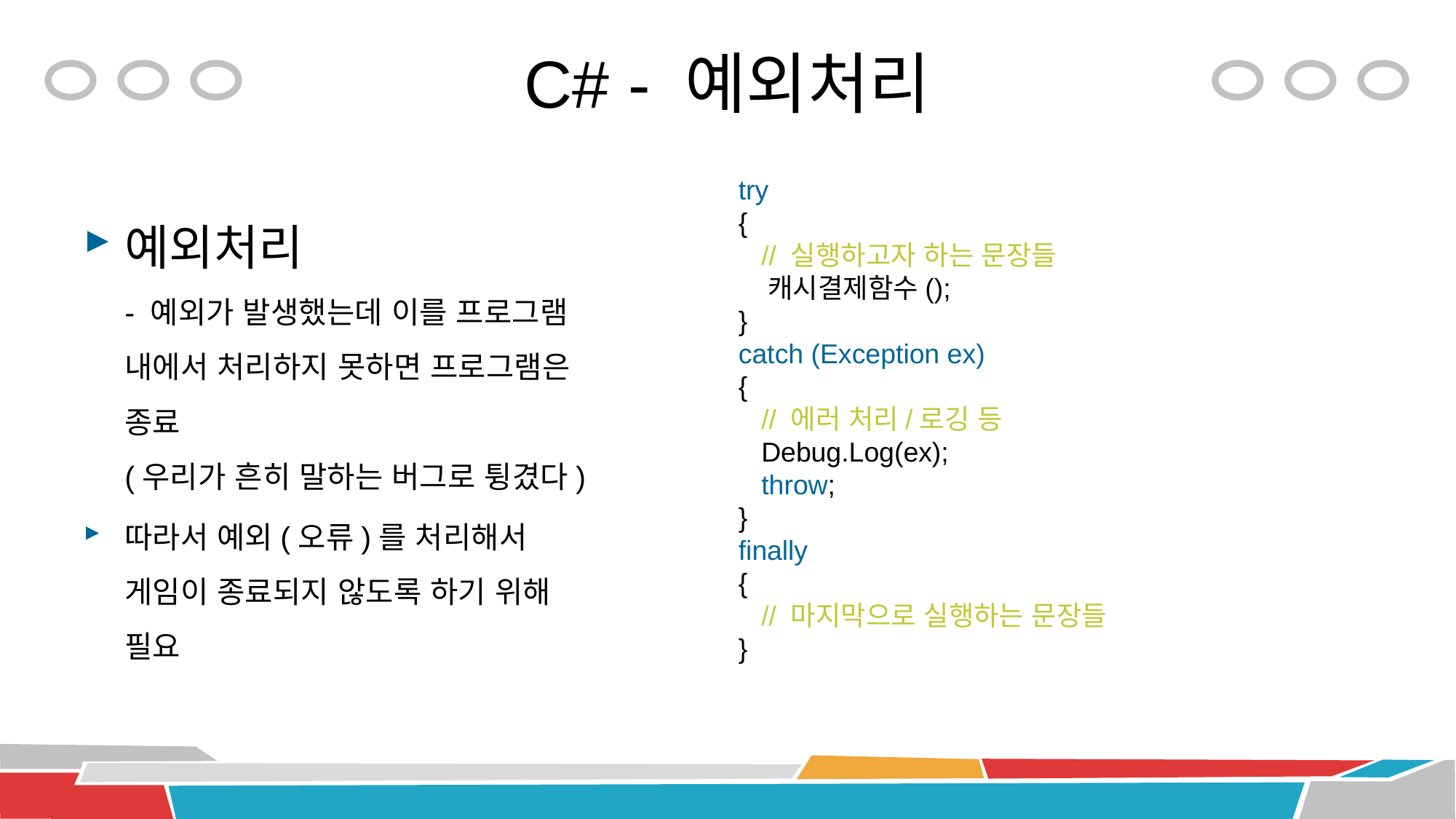

# C# - 예외처리
try
{
   // 실행하고자 하는 문장들
   캐시결제함수();
}
catch (Exception ex)
{
   // 에러 처리/로깅 등
   Debug.Log(ex);
   throw;
}
finally
{
   // 마지막으로 실행하는 문장들
}

예외처리
- 예외가 발생했는데 이를 프로그램 내에서 처리하지 못하면 프로그램은 종료
(우리가 흔히 말하는 버그로 튕겼다)
따라서 예외(오류)를 처리해서 게임이 종료되지 않도록 하기 위해 필요